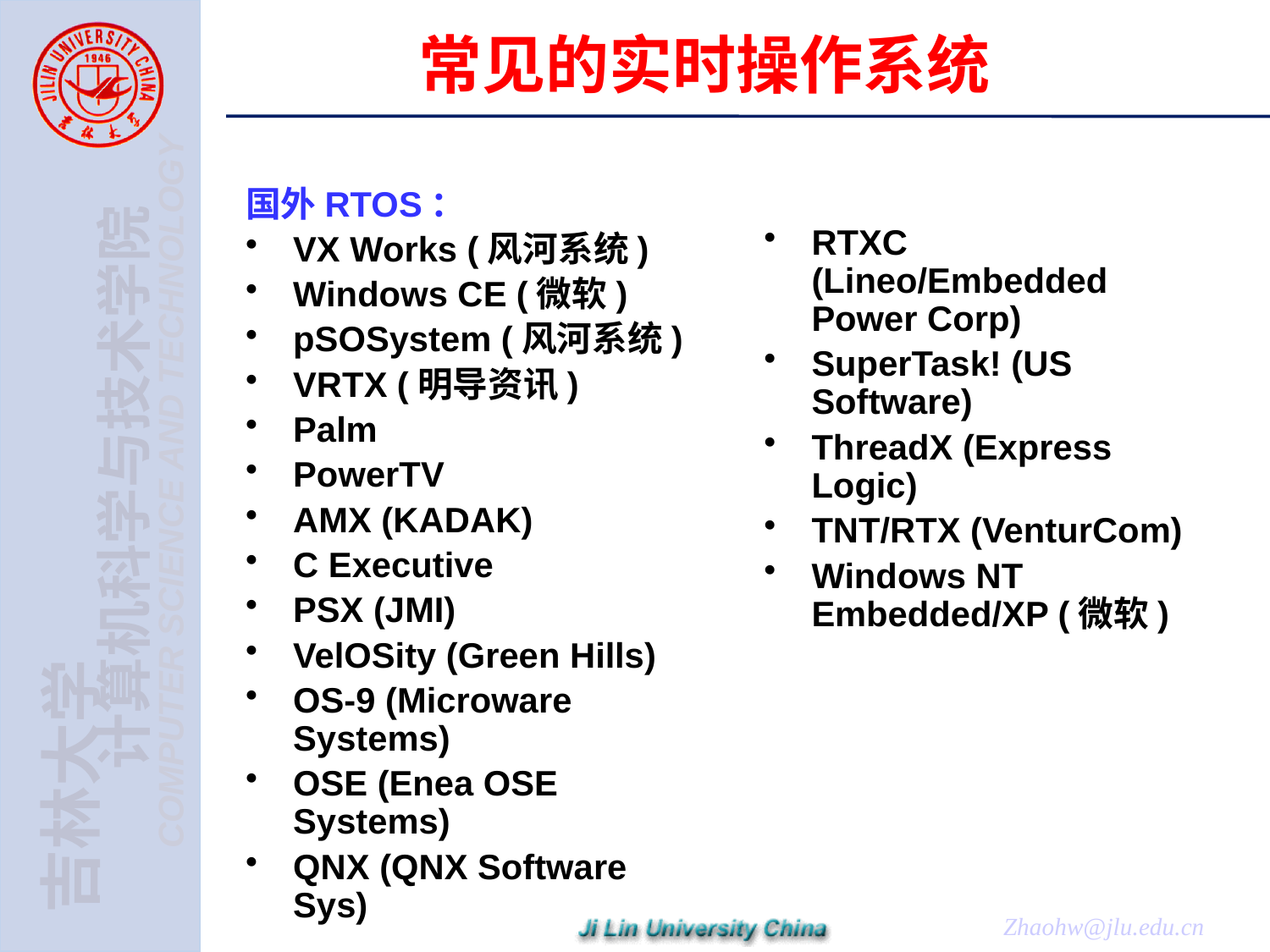

# 常见的实时操作系统

RTXC (Lineo/Embedded Power Corp)
SuperTask! (US Software)
ThreadX (Express Logic)
TNT/RTX (VenturCom)
Windows NT Embedded/XP (微软)
国外RTOS：
VX Works (风河系统)
Windows CE (微软)
pSOSystem (风河系统)
VRTX (明导资讯)
Palm
PowerTV
AMX (KADAK)
C Executive
PSX (JMI)
VelOSity (Green Hills)
OS-9 (Microware Systems)
OSE (Enea OSE Systems)
QNX (QNX Software Sys)